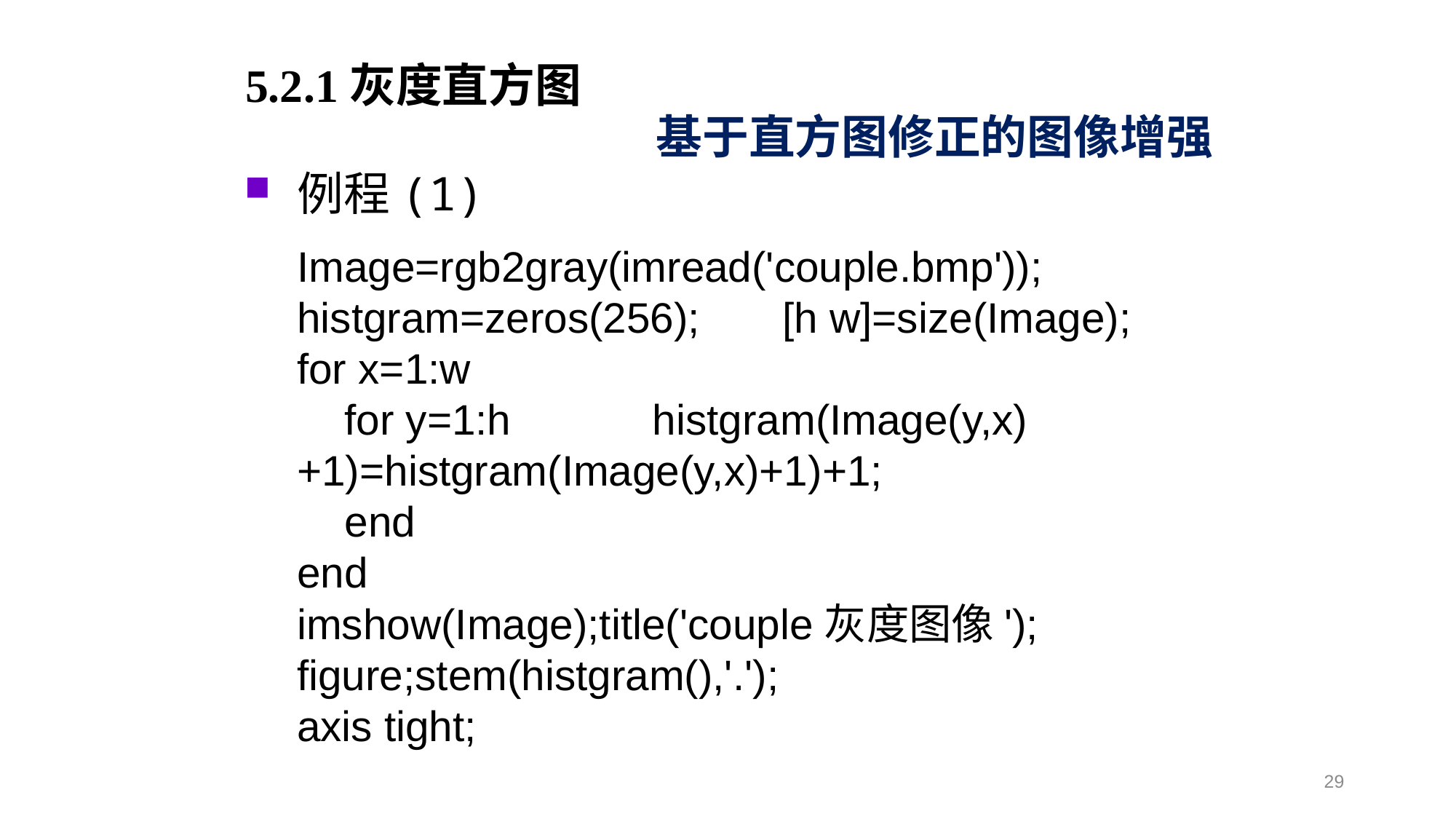

5.2.1灰度直方图
基于直方图修正的图像增强
例程(1)
Image=rgb2gray(imread('couple.bmp'));
histgram=zeros(256);       [h w]=size(Image);
for x=1:w
    for y=1:h            histgram(Image(y,x)+1)=histgram(Image(y,x)+1)+1;
    end
end
imshow(Image);title('couple灰度图像');
figure;stem(histgram(),'.');
axis tight;
29